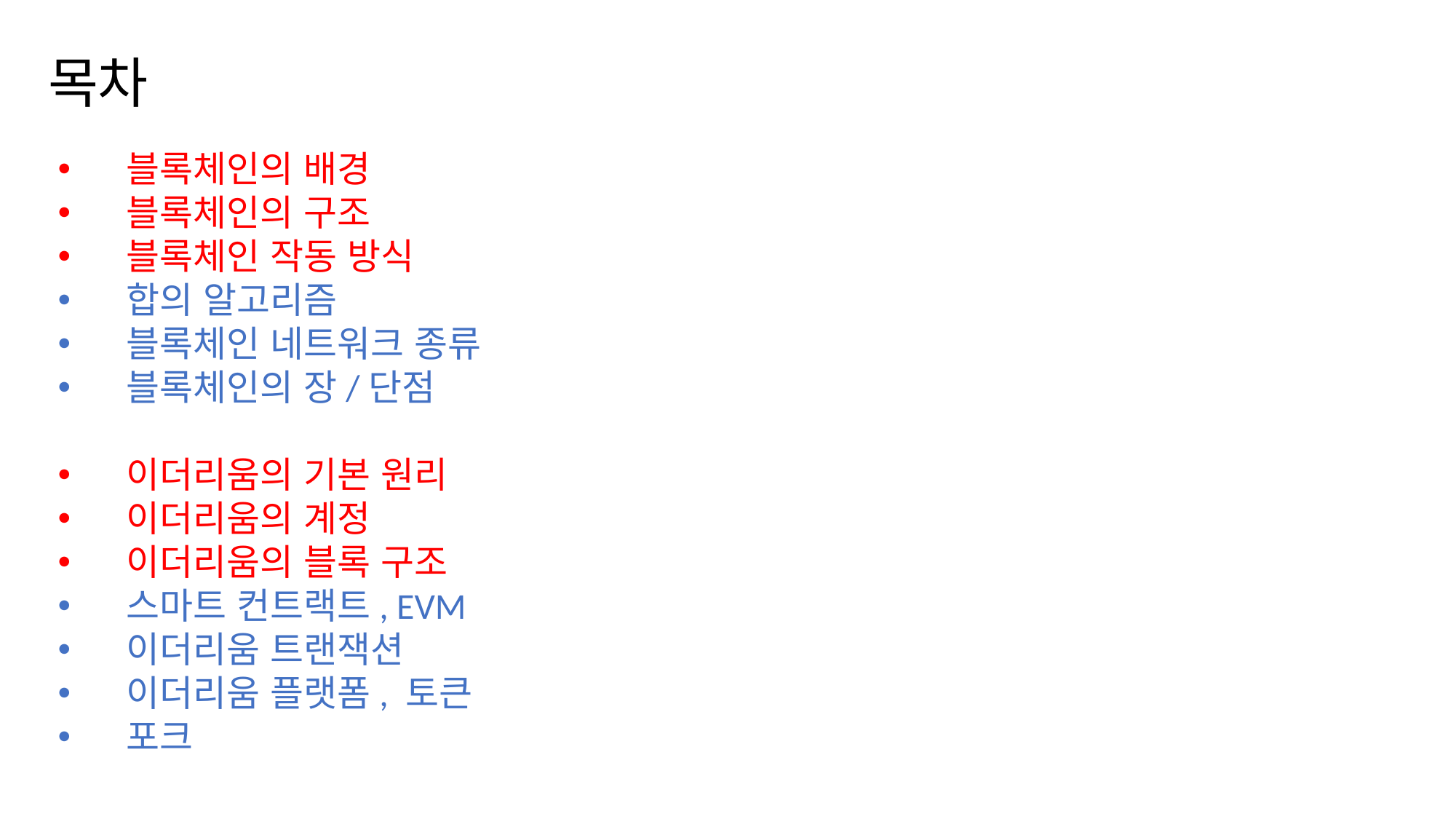

목차
블록체인의 배경
블록체인의 구조
블록체인 작동 방식
합의 알고리즘
블록체인 네트워크 종류
블록체인의 장/단점

이더리움의 기본 원리
이더리움의 계정
이더리움의 블록 구조
스마트 컨트랙트, EVM
이더리움 트랜잭션
이더리움 플랫폼, 토큰
포크